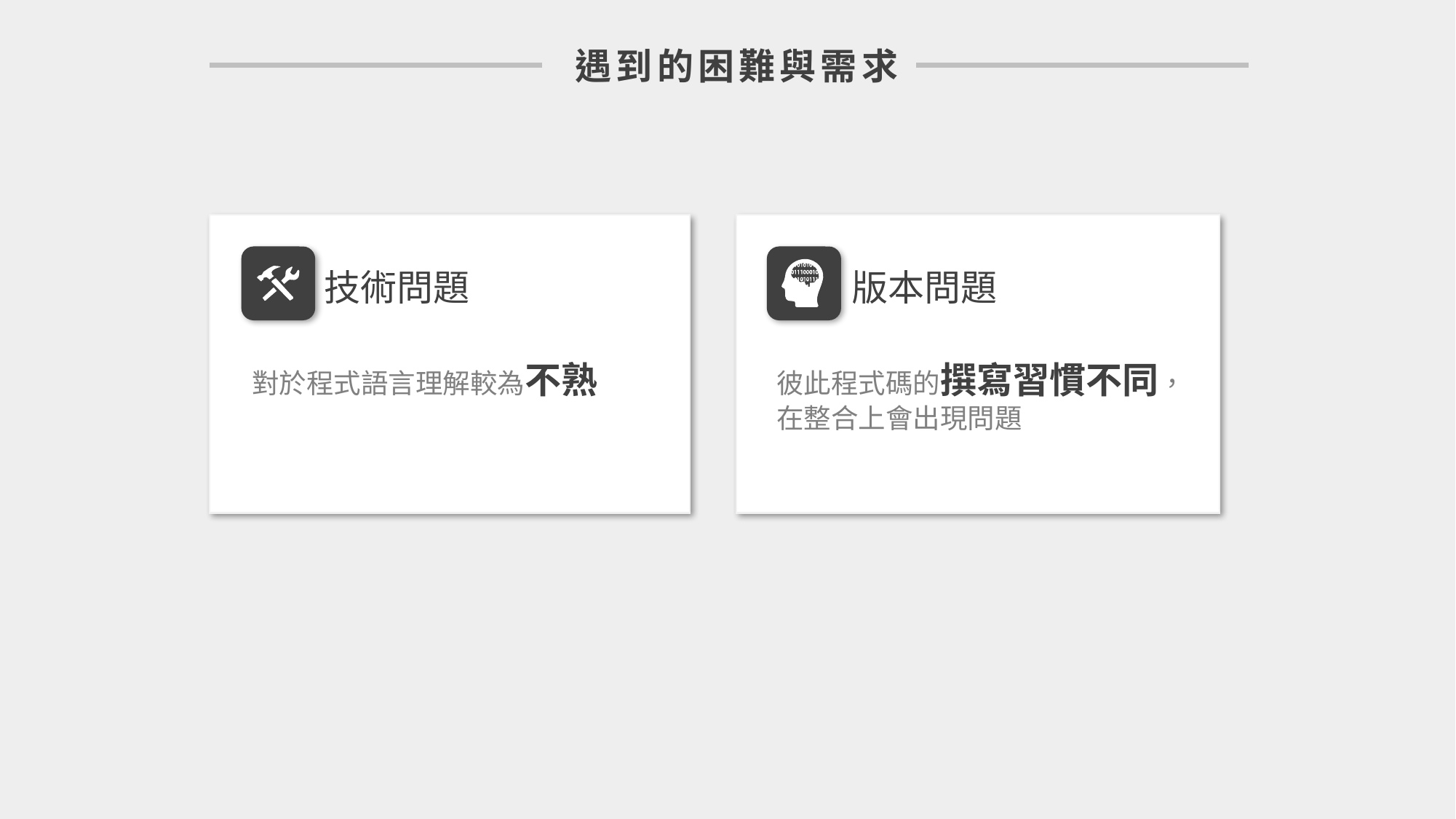

遇到的困難與需求

對於程式語言理解較為不熟

彼此程式碼的撰寫習慣不同，在整合上會出現問題

技術問題
版本問題